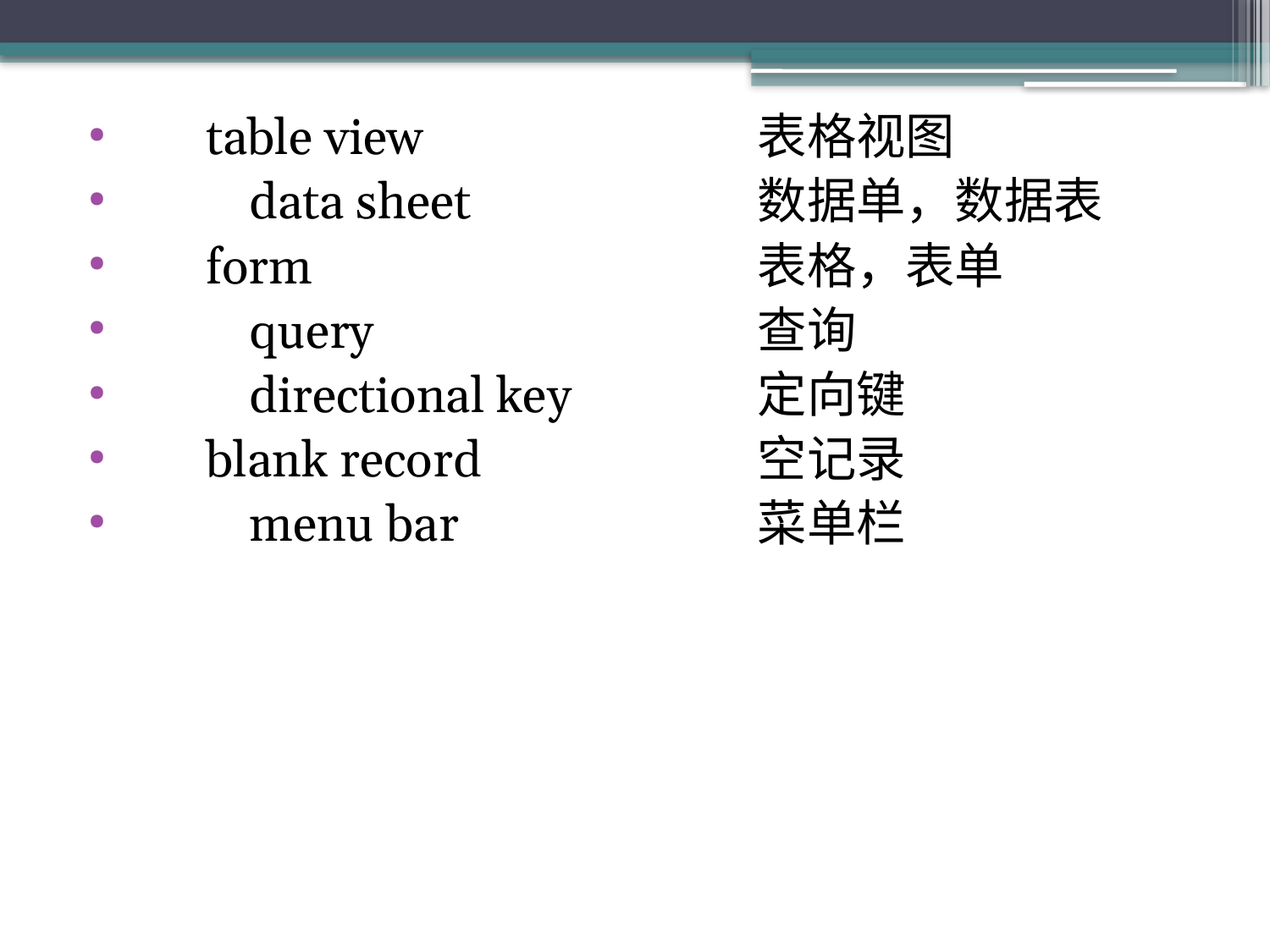

table view                       	表格视图
	data sheet                        	数据单，数据表
       form                               	表格，表单
	query                              	查询
	directional key              	定向键
       blank record                  	空记录
	menu bar                        	菜单栏